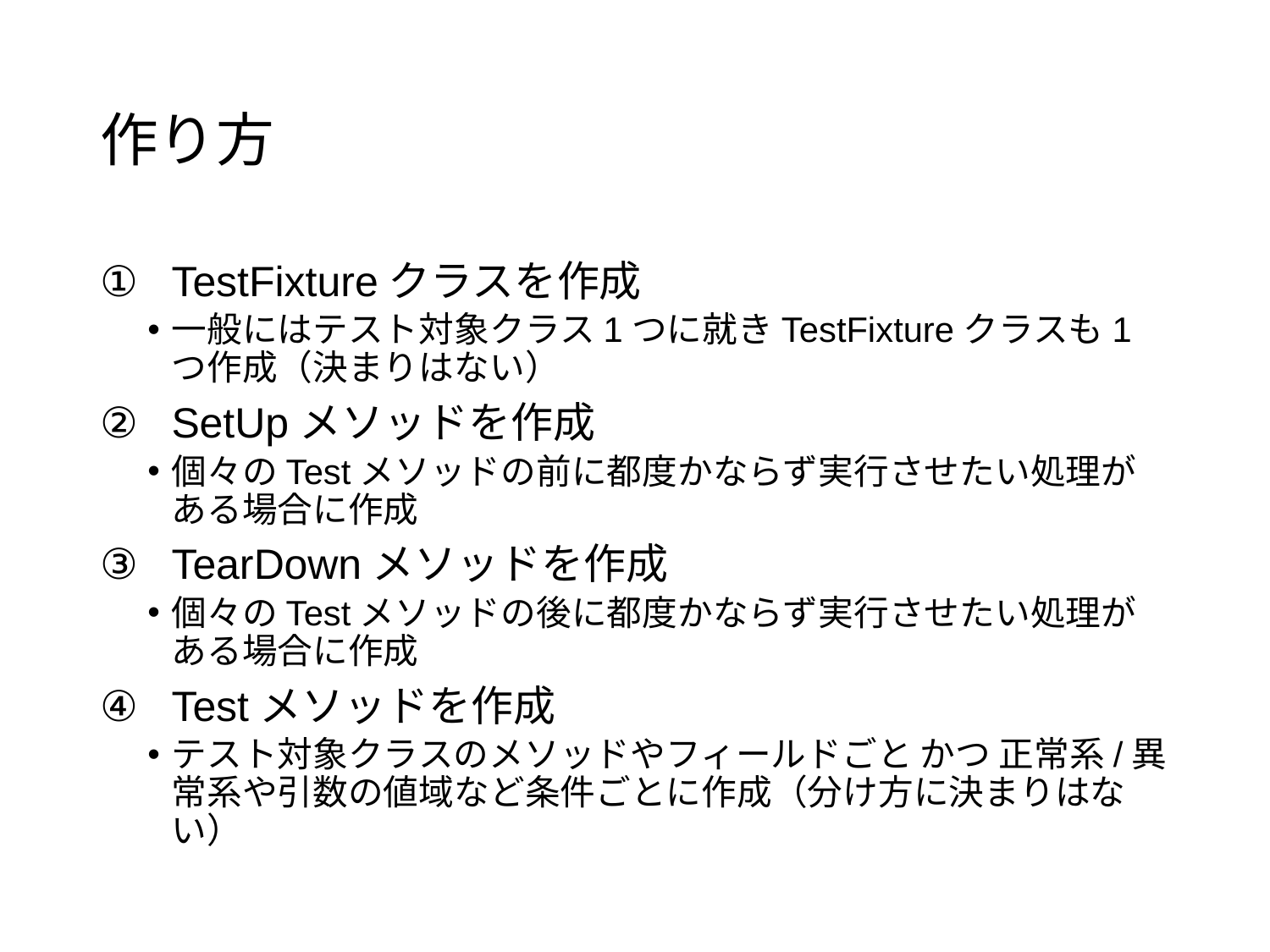

# 作り方
TestFixtureクラスを作成
一般にはテスト対象クラス1つに就きTestFixtureクラスも1つ作成（決まりはない）
SetUpメソッドを作成
個々のTestメソッドの前に都度かならず実行させたい処理がある場合に作成
TearDownメソッドを作成
個々のTestメソッドの後に都度かならず実行させたい処理がある場合に作成
Testメソッドを作成
テスト対象クラスのメソッドやフィールドごと かつ 正常系/異常系や引数の値域など条件ごとに作成（分け方に決まりはない）